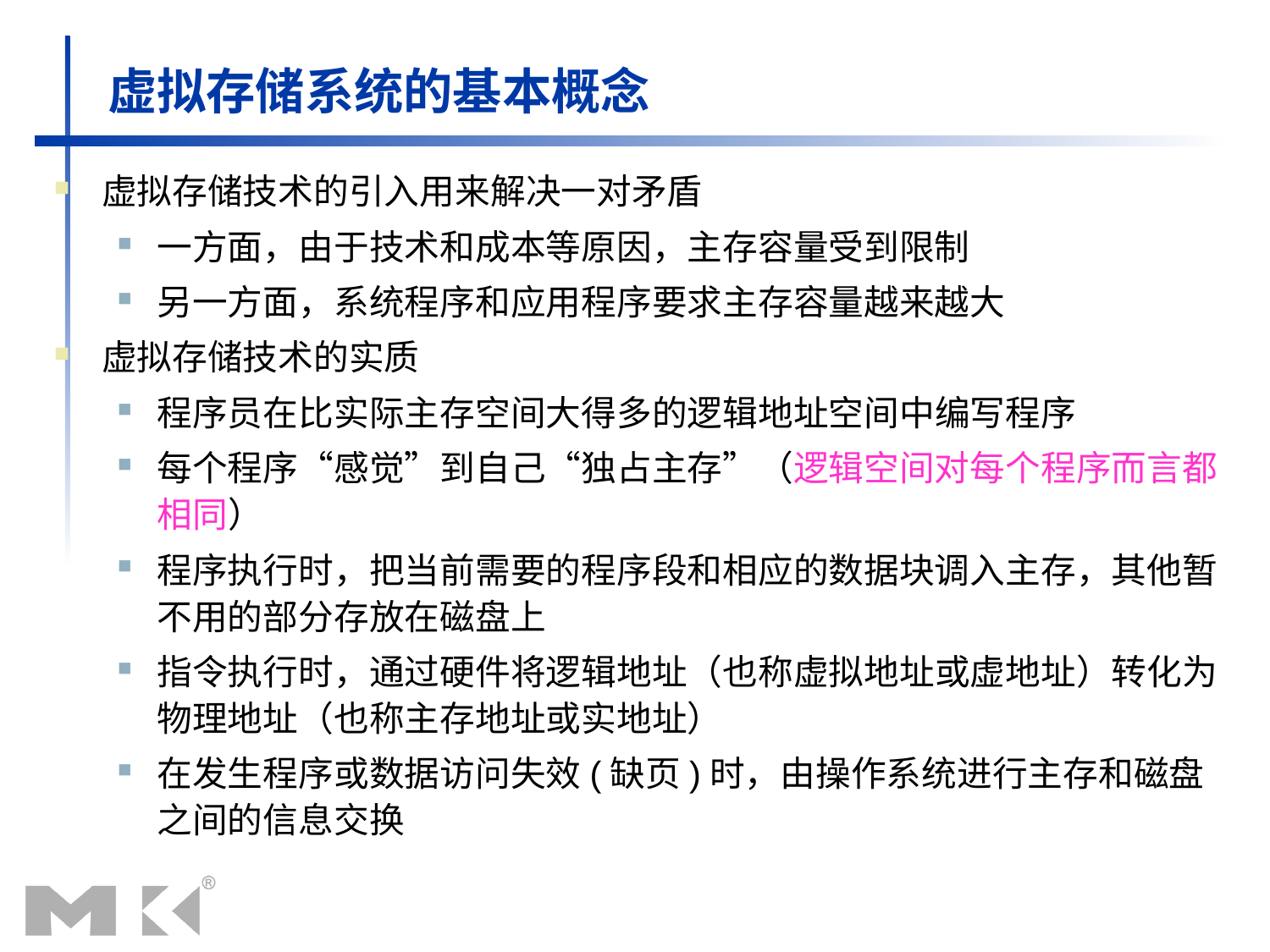

# 虚拟存储系统的基本概念
虚拟存储技术的引入用来解决一对矛盾
一方面，由于技术和成本等原因，主存容量受到限制
另一方面，系统程序和应用程序要求主存容量越来越大
虚拟存储技术的实质
程序员在比实际主存空间大得多的逻辑地址空间中编写程序
每个程序“感觉”到自己“独占主存”（逻辑空间对每个程序而言都相同）
程序执行时，把当前需要的程序段和相应的数据块调入主存，其他暂不用的部分存放在磁盘上
指令执行时，通过硬件将逻辑地址（也称虚拟地址或虚地址）转化为物理地址（也称主存地址或实地址）
在发生程序或数据访问失效(缺页)时，由操作系统进行主存和磁盘之间的信息交换